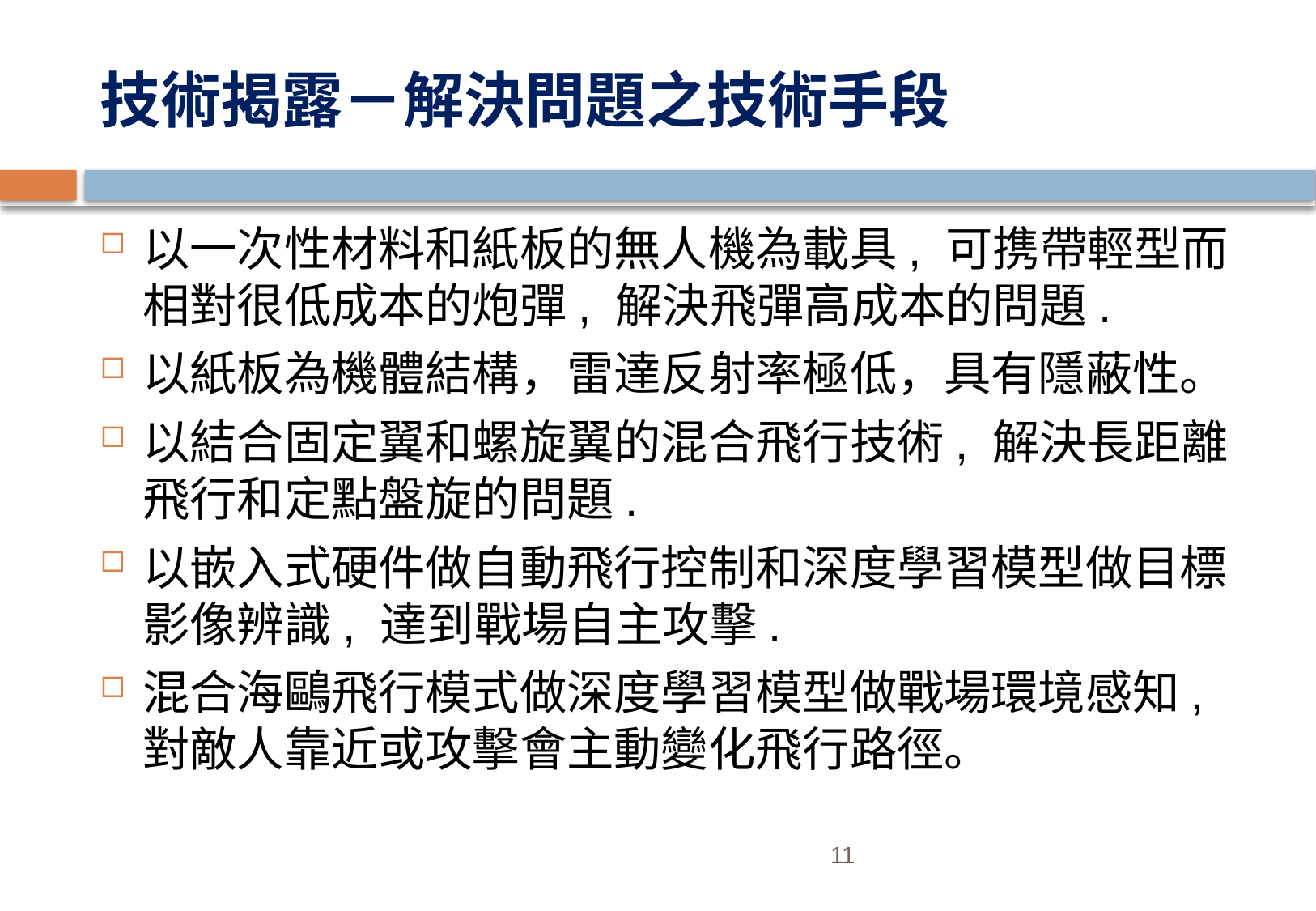

# 技術揭露－解決問題之技術手段
以一次性材料和紙板的無人機為載具, 可携帶輕型而相對很低成本的炮彈, 解決飛彈高成本的問題.
以紙板為機體結構，雷達反射率極低，具有隱蔽性。
以結合固定翼和螺旋翼的混合飛行技術, 解決長距離飛行和定點盤旋的問題.
以嵌入式硬件做自動飛行控制和深度學習模型做目標影像辨識, 達到戰場自主攻擊.
混合海鷗飛行模式做深度學習模型做戰場環境感知, 對敵人靠近或攻擊會主動變化飛行路徑。

11